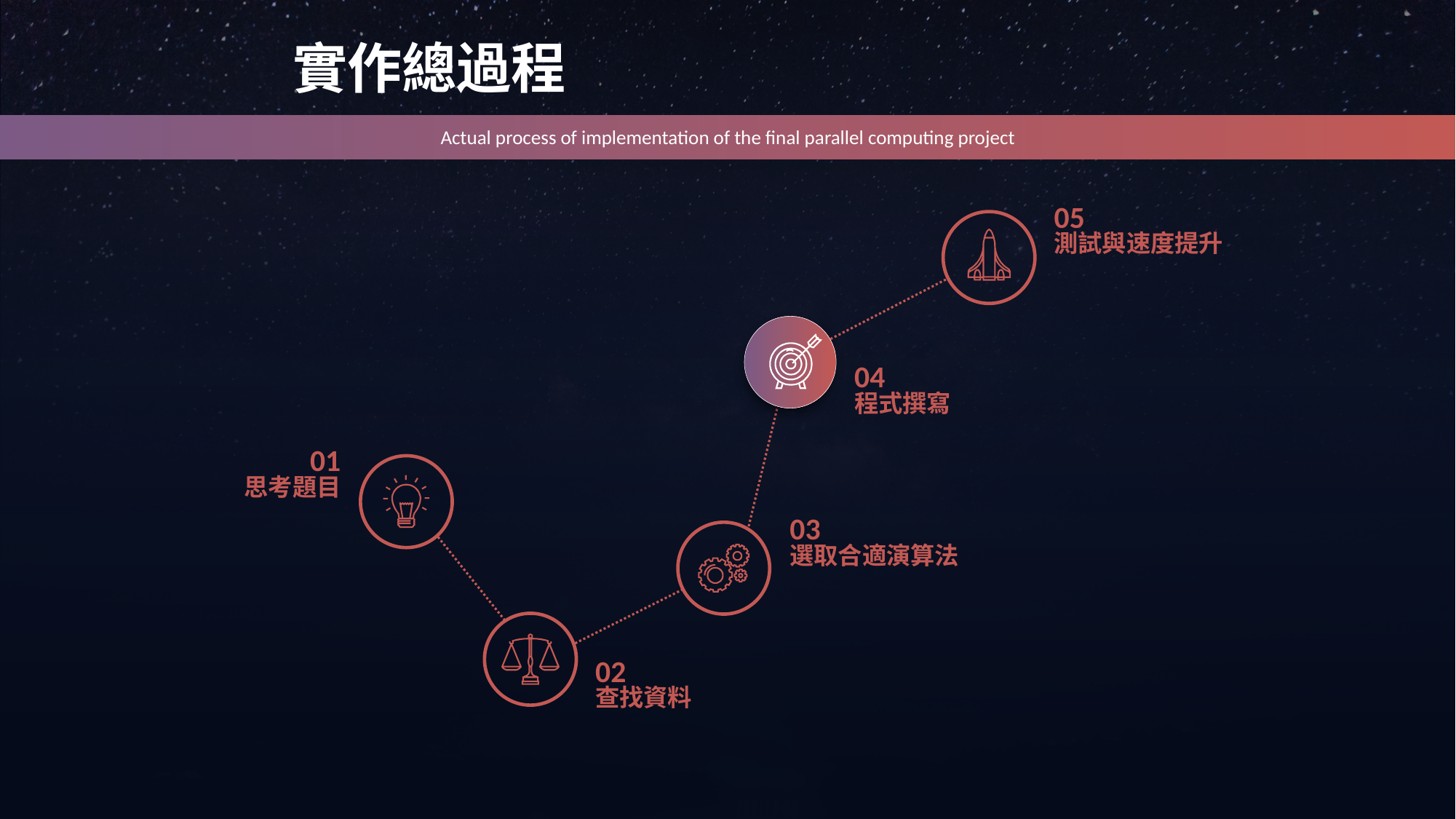

實作總過程

Actual process of implementation of the final parallel computing project
05
測試與速度提升

04
程式撰寫
01
思考題目

03
選取合適演算法

02
查找資料